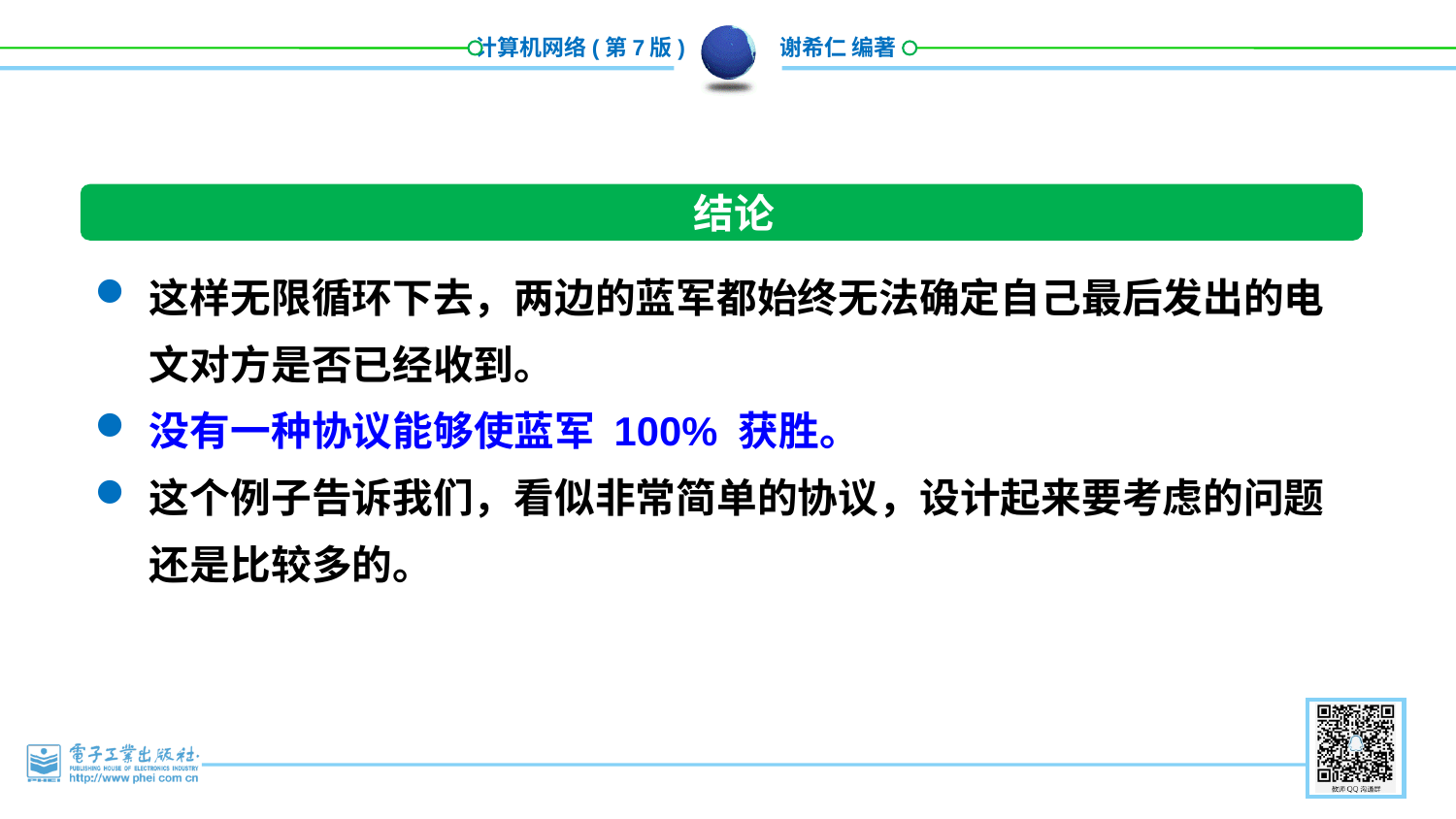

结论

这样无限循环下去，两边的蓝军都始终无法确定自己最后发出的电文对方是否已经收到。
没有一种协议能够使蓝军 100% 获胜。
这个例子告诉我们，看似非常简单的协议，设计起来要考虑的问题还是比较多的。